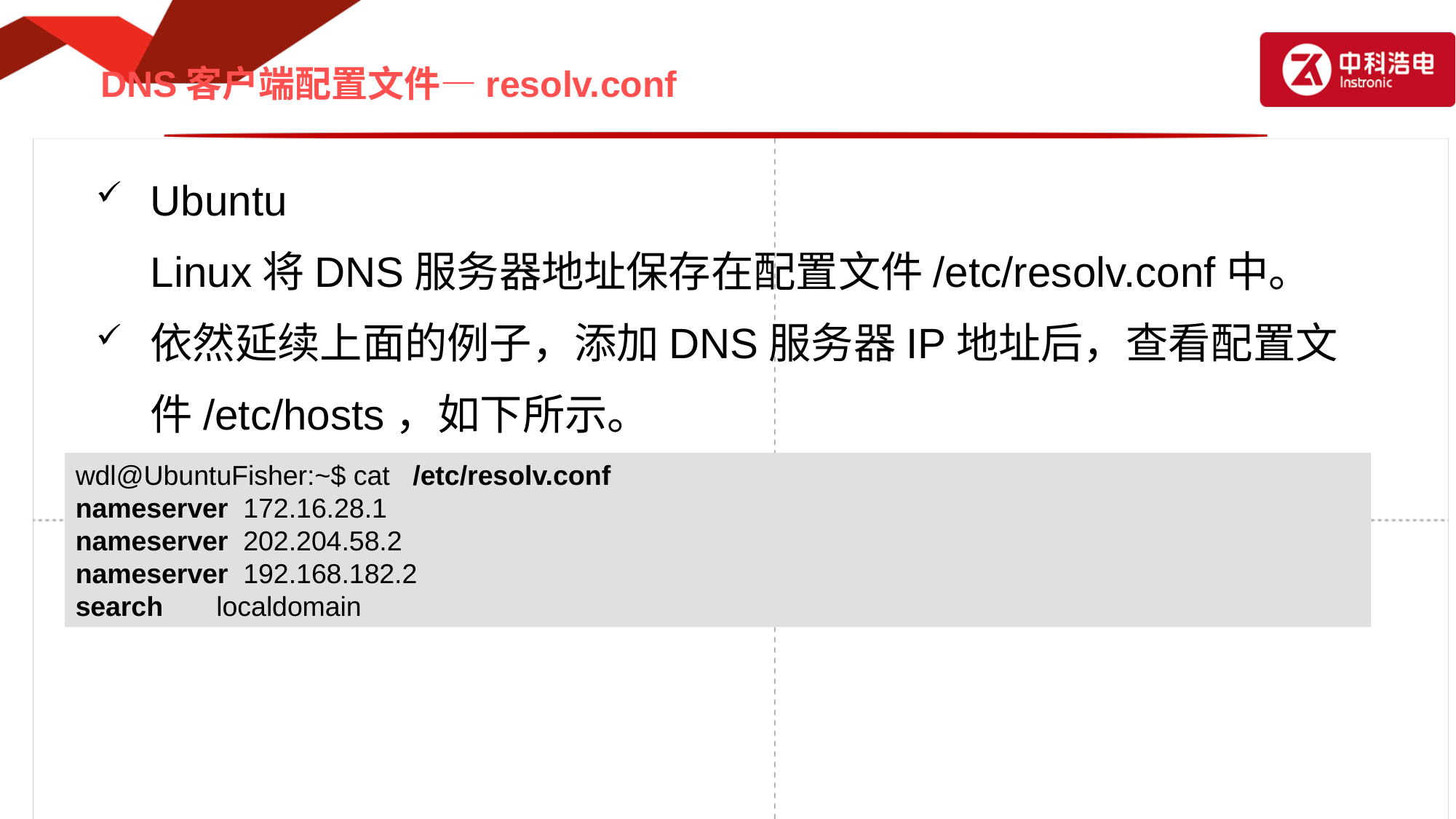

# DNS客户端配置文件—resolv.conf
Ubuntu Linux将DNS服务器地址保存在配置文件/etc/resolv.conf中。
依然延续上面的例子，添加DNS服务器IP地址后，查看配置文件/etc/hosts，如下所示。
wdl@UbuntuFisher:~$ cat   /etc/resolv.conf
nameserver  172.16.28.1
nameserver  202.204.58.2
nameserver  192.168.182.2
search       localdomain